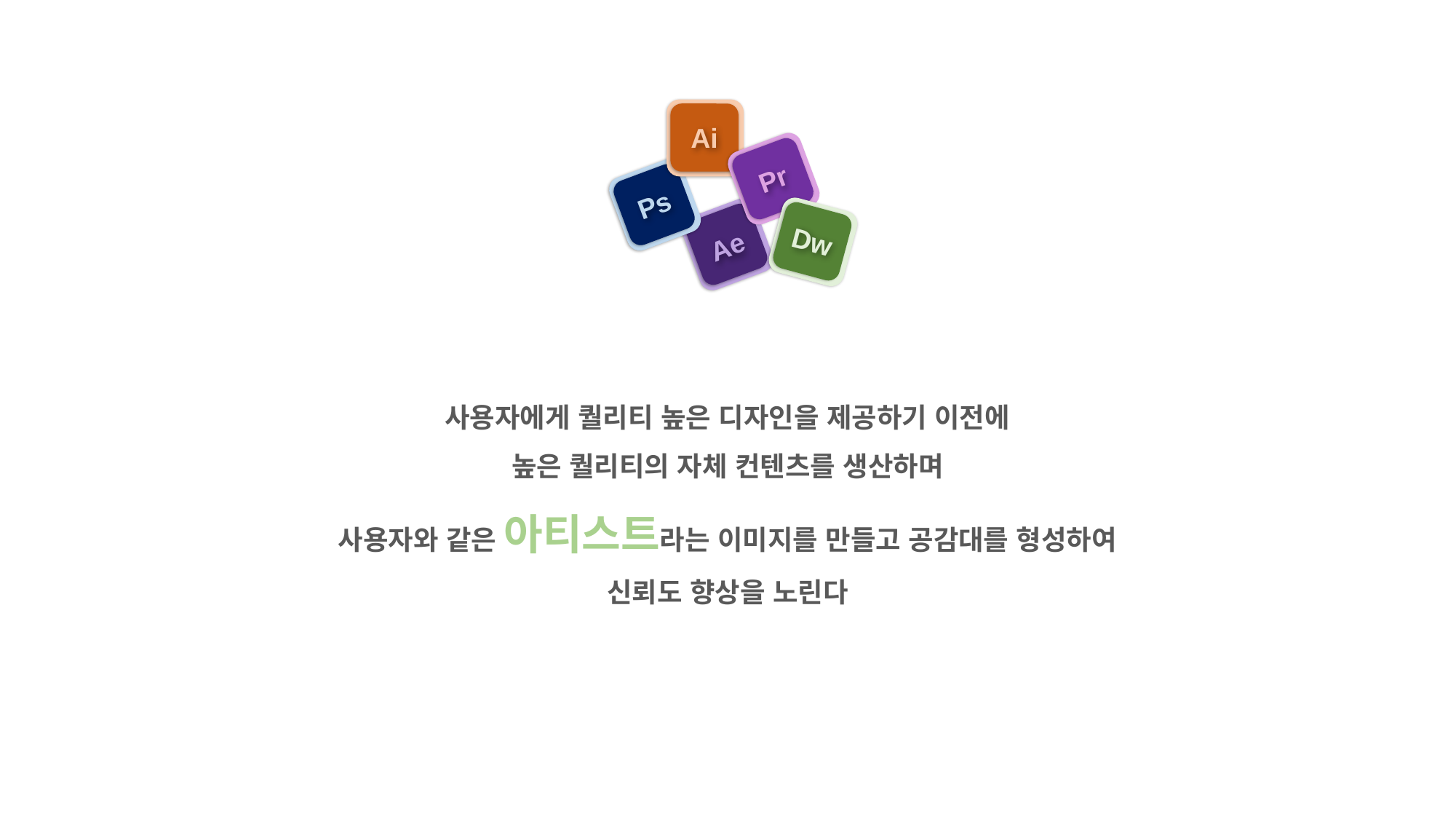

Ai

Pr

Ps

Dw

Ae
사용자에게 퀄리티 높은 디자인을 제공하기 이전에
높은 퀄리티의 자체 컨텐츠를 생산하며
사용자와 같은 아티스트라는 이미지를 만들고 공감대를 형성하여
신뢰도 향상을 노린다